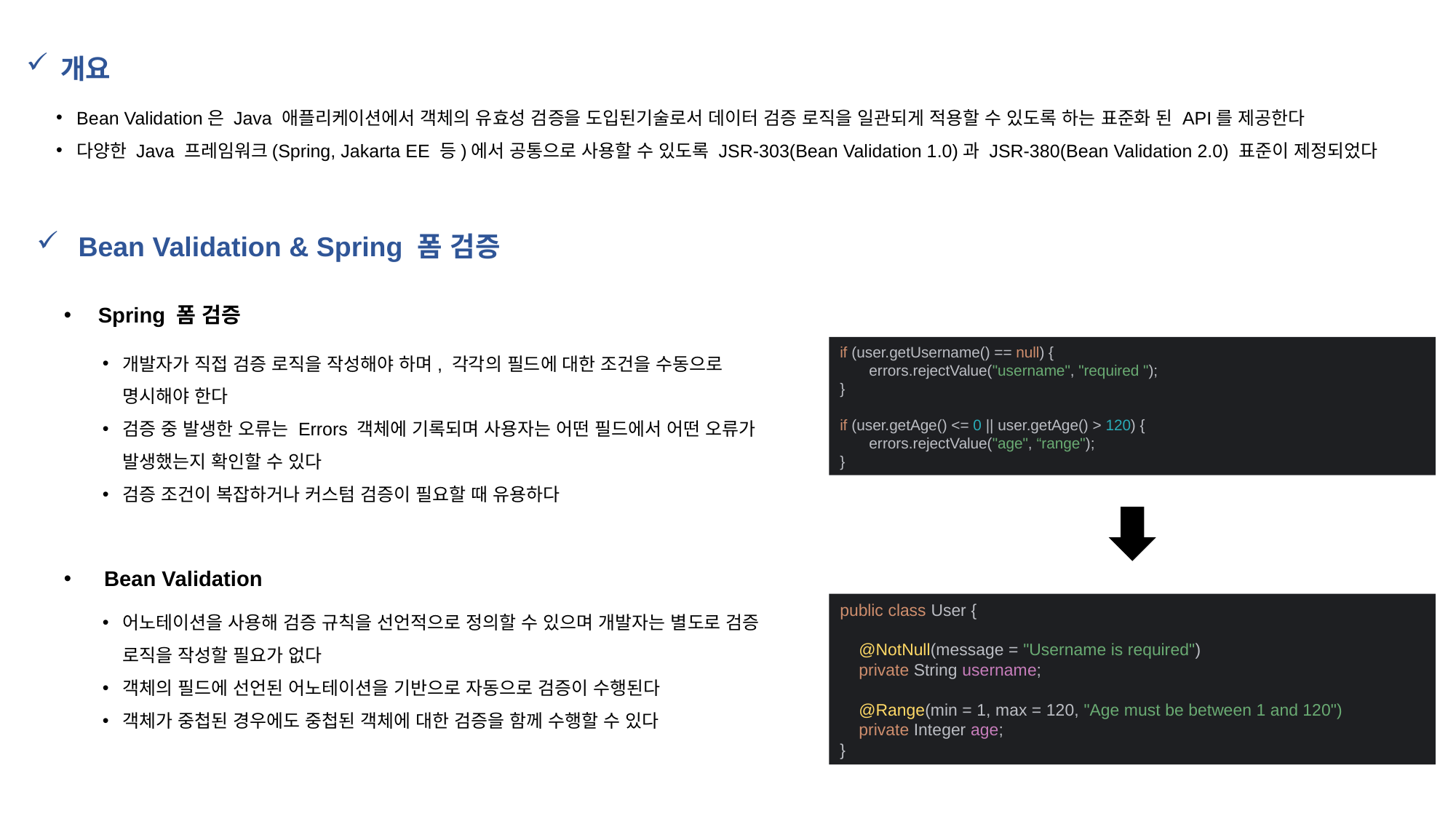

개요
Bean Validation은 Java 애플리케이션에서 객체의 유효성 검증을 도입된기술로서 데이터 검증 로직을 일관되게 적용할 수 있도록 하는 표준화 된 API를 제공한다
다양한 Java 프레임워크(Spring, Jakarta EE 등)에서 공통으로 사용할 수 있도록 JSR-303(Bean Validation 1.0)과 JSR-380(Bean Validation 2.0) 표준이 제정되었다
 Bean Validation & Spring 폼 검증
Spring 폼 검증
개발자가 직접 검증 로직을 작성해야 하며, 각각의 필드에 대한 조건을 수동으로 명시해야 한다
검증 중 발생한 오류는 Errors 객체에 기록되며 사용자는 어떤 필드에서 어떤 오류가 발생했는지 확인할 수 있다
검증 조건이 복잡하거나 커스텀 검증이 필요할 때 유용하다
if (user.getUsername() == null) {
       errors.rejectValue("username", "required ");
}
if (user.getAge() <= 0 || user.getAge() > 120) {
       errors.rejectValue("age", “range");
}

 Bean Validation
public class User {
    @NotNull(message = "Username is required")
    private String username;
    @Range(min = 1, max = 120, "Age must be between 1 and 120")
    private Integer age;
}
어노테이션을 사용해 검증 규칙을 선언적으로 정의할 수 있으며 개발자는 별도로 검증 로직을 작성할 필요가 없다
객체의 필드에 선언된 어노테이션을 기반으로 자동으로 검증이 수행된다
객체가 중첩된 경우에도 중첩된 객체에 대한 검증을 함께 수행할 수 있다